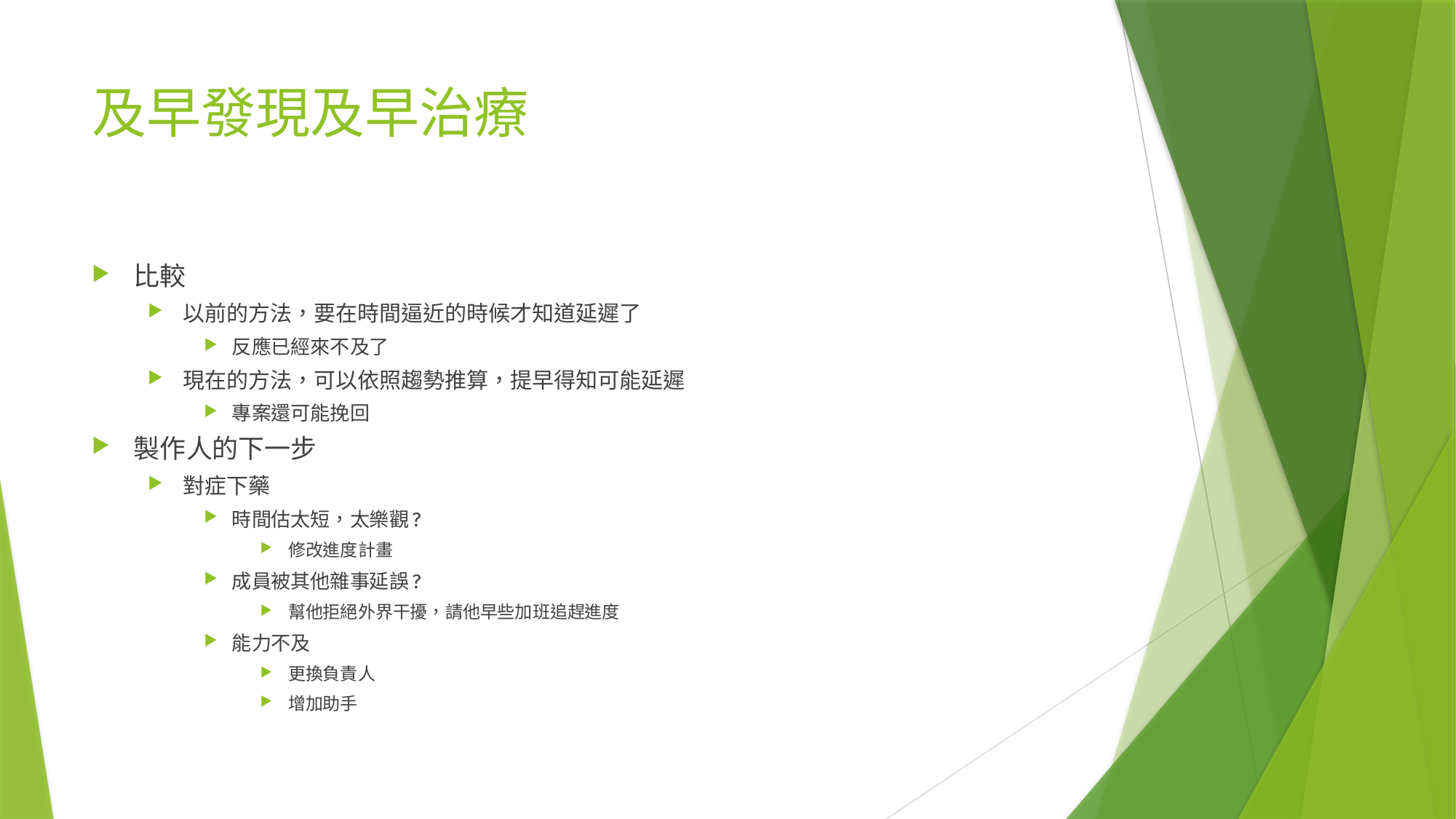

# 及早發現及早治療
比較
以前的方法，要在時間逼近的時候才知道延遲了
反應已經來不及了
現在的方法，可以依照趨勢推算，提早得知可能延遲
專案還可能挽回
製作人的下一步
對症下藥
時間估太短，太樂觀?
修改進度計畫
成員被其他雜事延誤?
幫他拒絕外界干擾，請他早些加班追趕進度
能力不及
更換負責人
增加助手